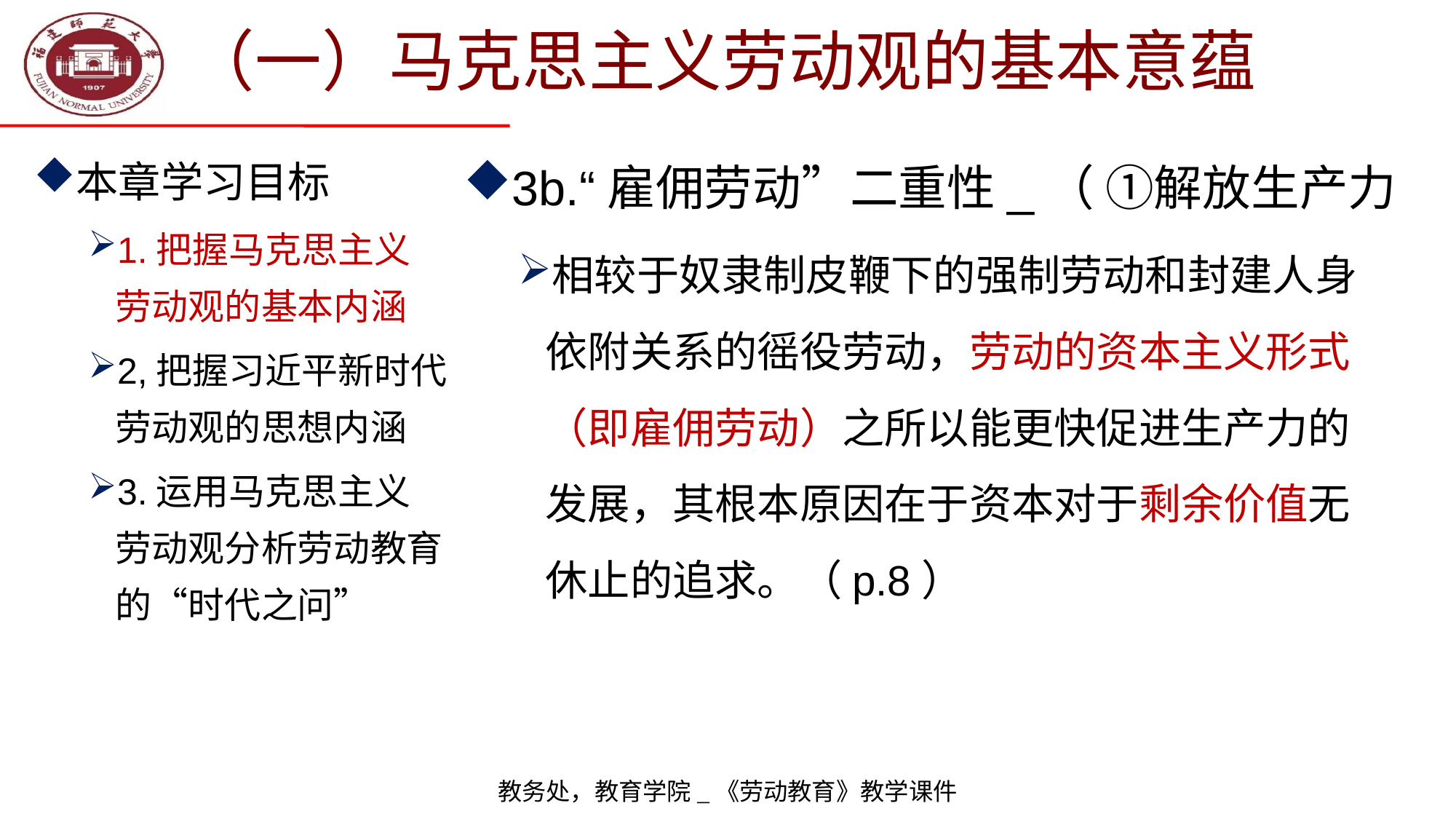

# （一）马克思主义劳动观的基本意蕴
本章学习目标
1.把握马克思主义
劳动观的基本内涵
2,把握习近平新时代劳动观的思想内涵
3.运用马克思主义
劳动观分析劳动教育的“时代之问”
3b.“雇佣劳动”二重性_（ ①解放生产力
相较于奴隶制皮鞭下的强制劳动和封建人身
依附关系的徭役劳动，劳动的资本主义形式
（即雇佣劳动）之所以能更快促进生产力的
发展，其根本原因在于资本对于剩余价值无
休止的追求。（p.8）